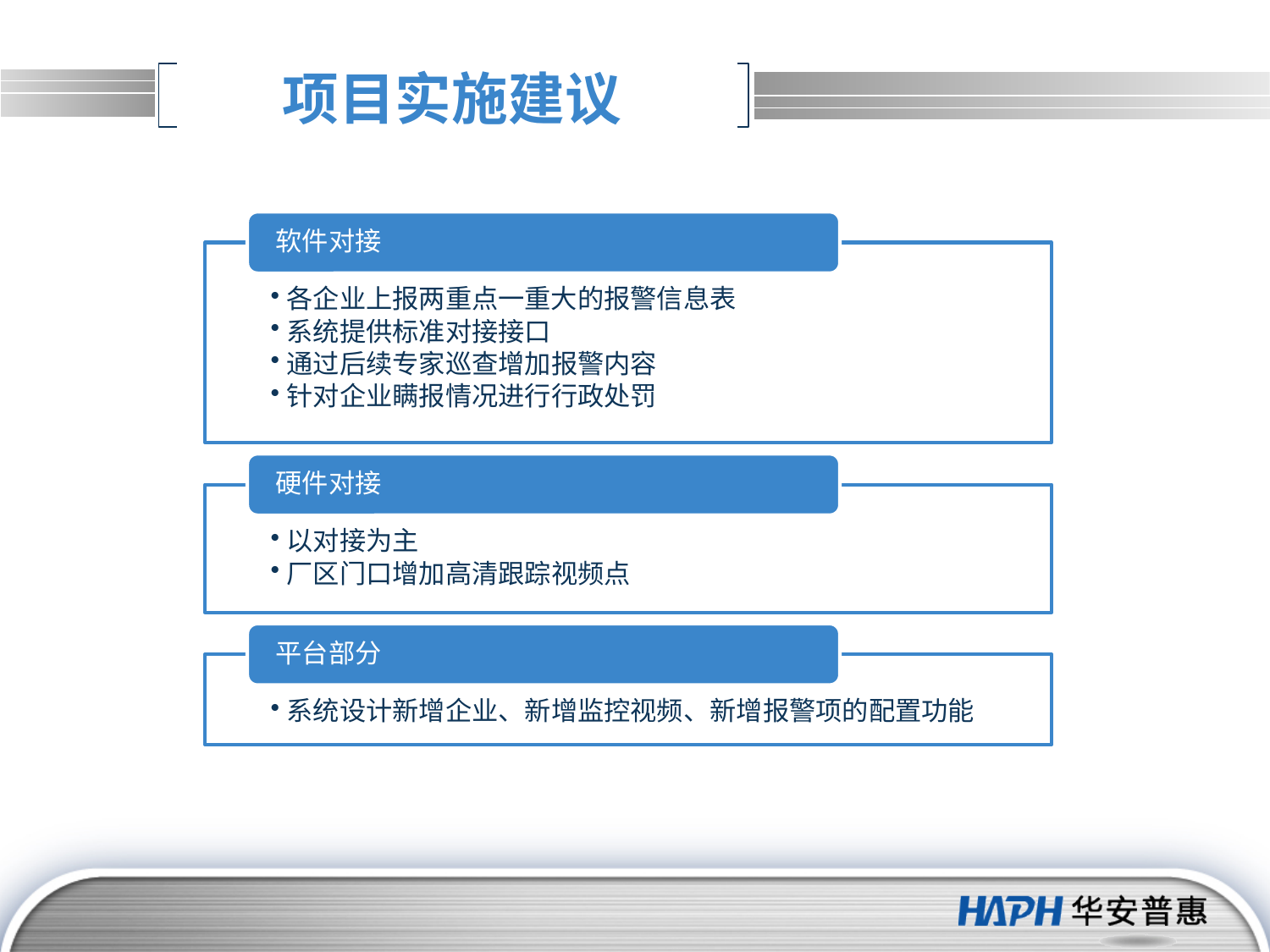

# 项目实施建议
各企业上报两重点一重大的报警信息表
系统提供标准对接接口
通过后续专家巡查增加报警内容
针对企业瞒报情况进行行政处罚
软件对接
以对接为主
厂区门口增加高清跟踪视频点
硬件对接
系统设计新增企业、新增监控视频、新增报警项的配置功能
平台部分